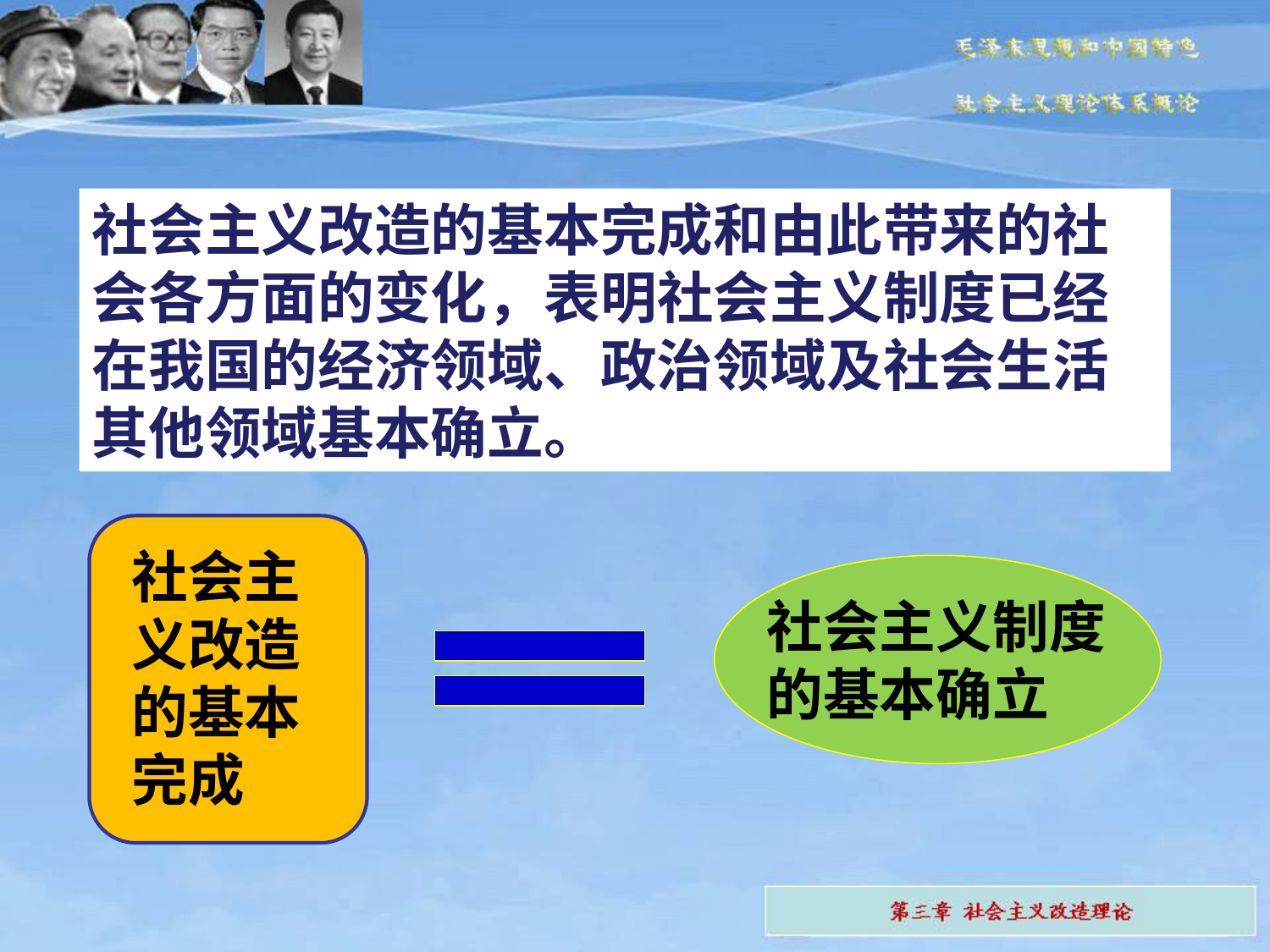

社会主义改造的基本完成和由此带来的社会各方面的变化，表明社会主义制度已经在我国的经济领域、政治领域及社会生活其他领域基本确立。

社会主义改造的基本完成

社会主义制度的基本确立